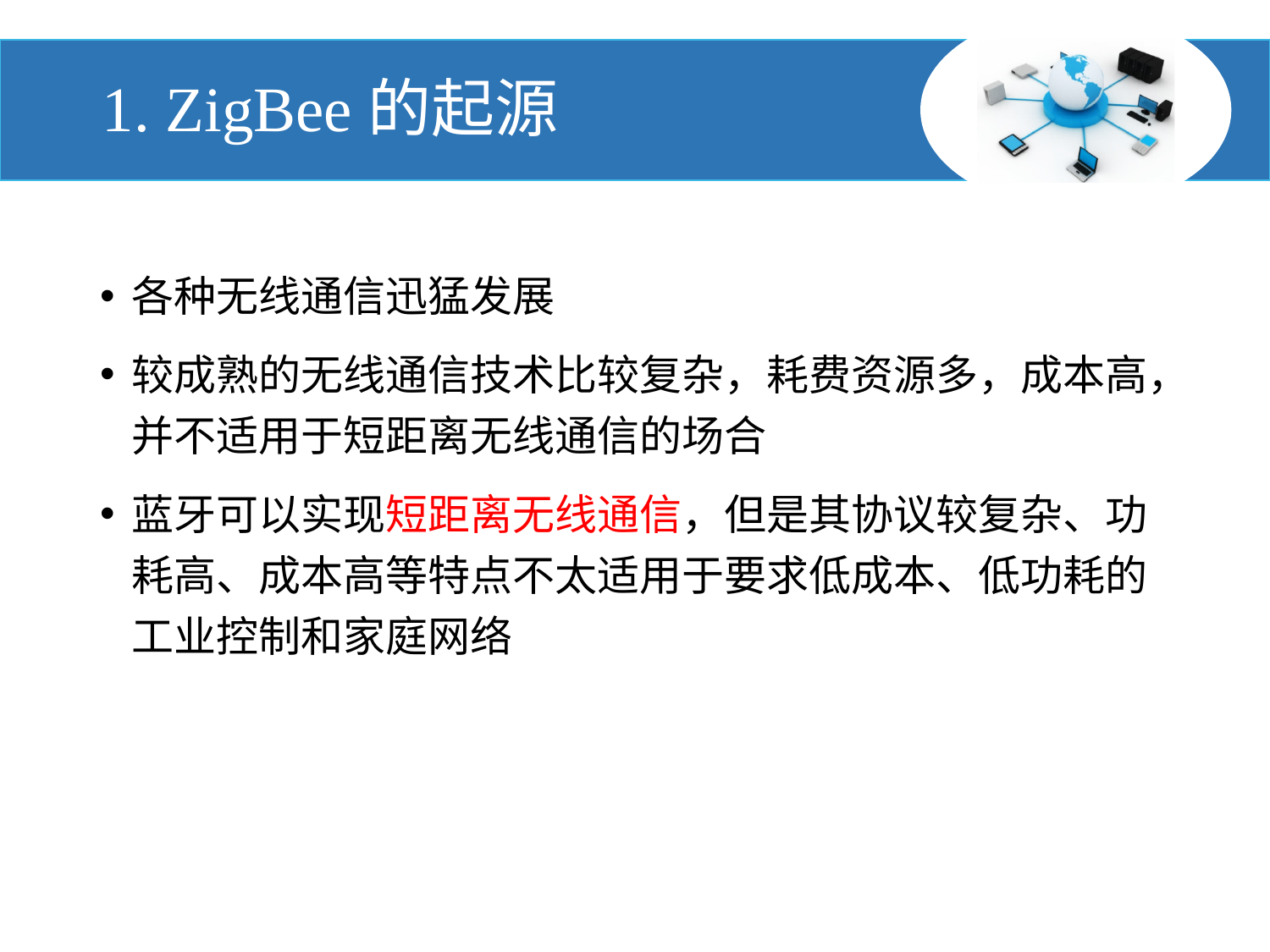

# 1. ZigBee的起源
各种无线通信迅猛发展
较成熟的无线通信技术比较复杂，耗费资源多，成本高，并不适用于短距离无线通信的场合
蓝牙可以实现短距离无线通信，但是其协议较复杂、功耗高、成本高等特点不太适用于要求低成本、低功耗的工业控制和家庭网络